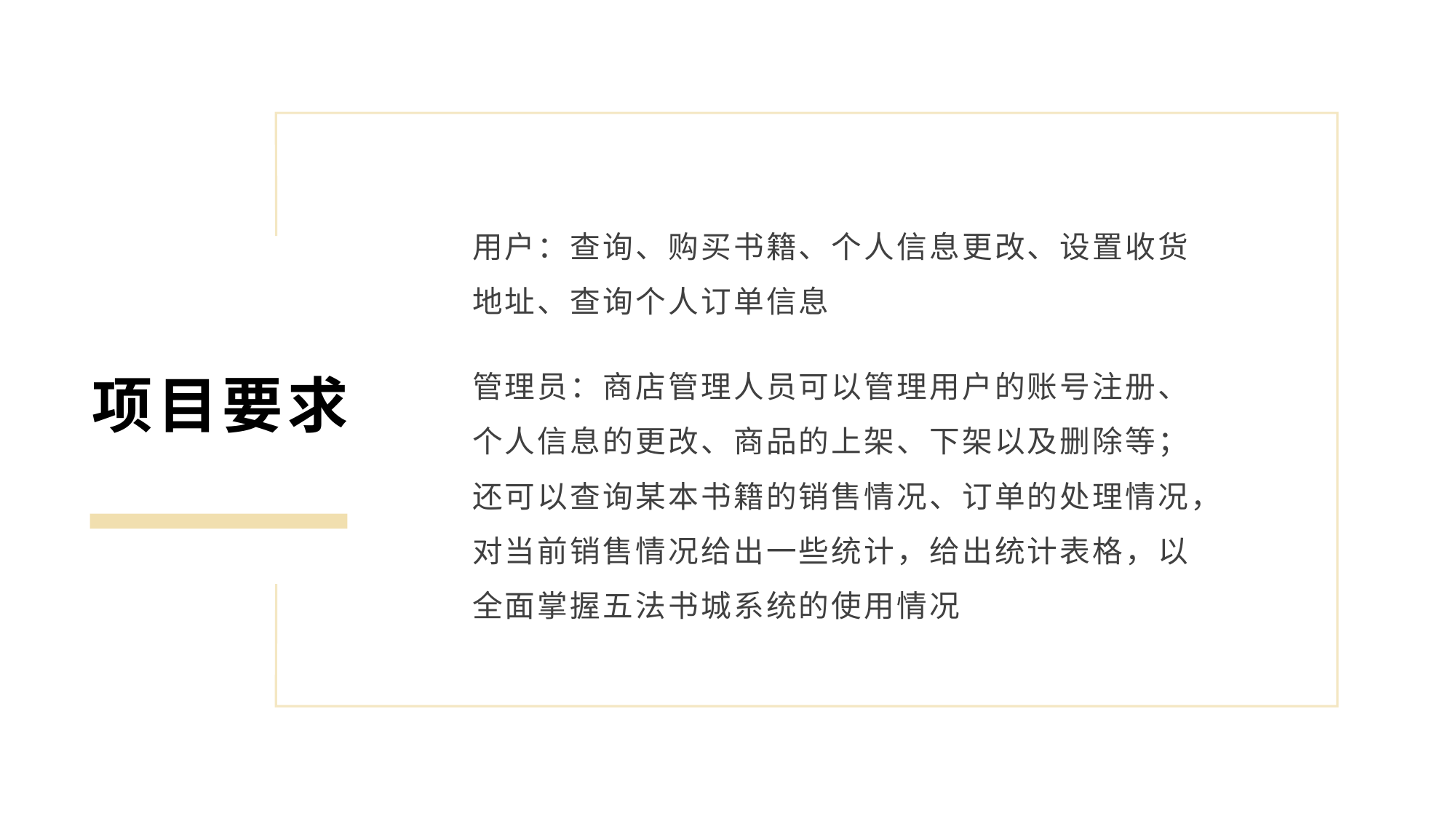

用户：查询、购买书籍、个人信息更改、设置收货地址、查询个人订单信息
管理员：商店管理人员可以管理用户的账号注册、个人信息的更改、商品的上架、下架以及删除等；还可以查询某本书籍的销售情况、订单的处理情况，对当前销售情况给出一些统计，给出统计表格，以全面掌握五法书城系统的使用情况
项目要求